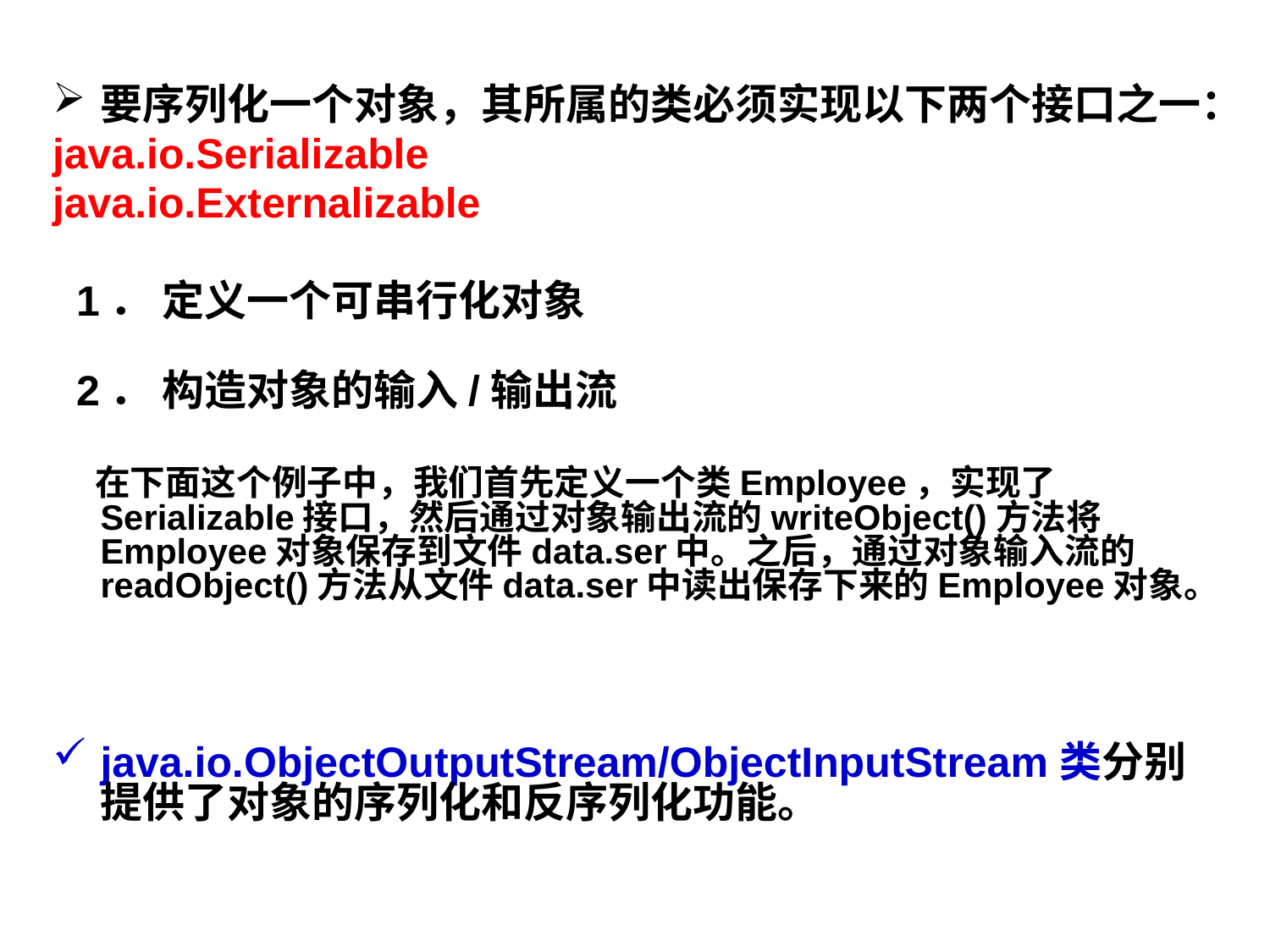

要序列化一个对象，其所属的类必须实现以下两个接口之一：
java.io.Serializable
java.io.Externalizable

  1． 定义一个可串行化对象
  2． 构造对象的输入/输出流
　在下面这个例子中，我们首先定义一个类Employee，实现了 Serializable接口，然后通过对象输出流的writeObject()方法将Employee对象保存到文件data.ser中。之后，通过对象输入流的readObject()方法从文件data.ser中读出保存下来的Employee对象。

java.io.ObjectOutputStream/ObjectInputStream类分别提供了对象的序列化和反序列化功能。